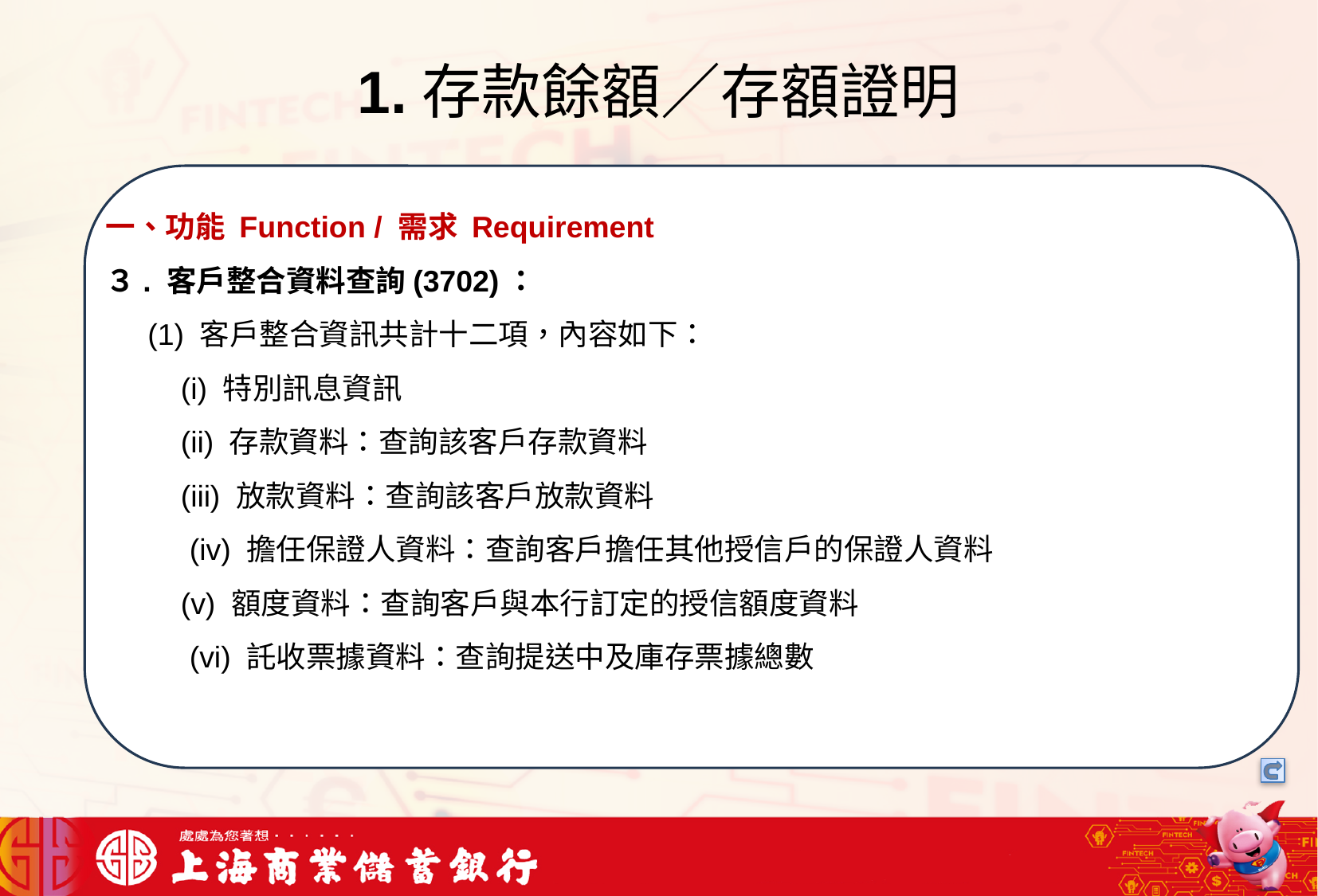

# 1.存款餘額／存額證明

一、功能 Function / 需求 Requirement
３. 客戶整合資料查詢(3702)：
     (1) 客戶整合資訊共計十二項，內容如下：
          (i) 特別訊息資訊
          (ii) 存款資料：查詢該客戶存款資料
          (iii) 放款資料：查詢該客戶放款資料
          (iv) 擔任保證人資料：查詢客戶擔任其他授信戶的保證人資料
          (v) 額度資料：查詢客戶與本行訂定的授信額度資料
          (vi) 託收票據資料：查詢提送中及庫存票據總數